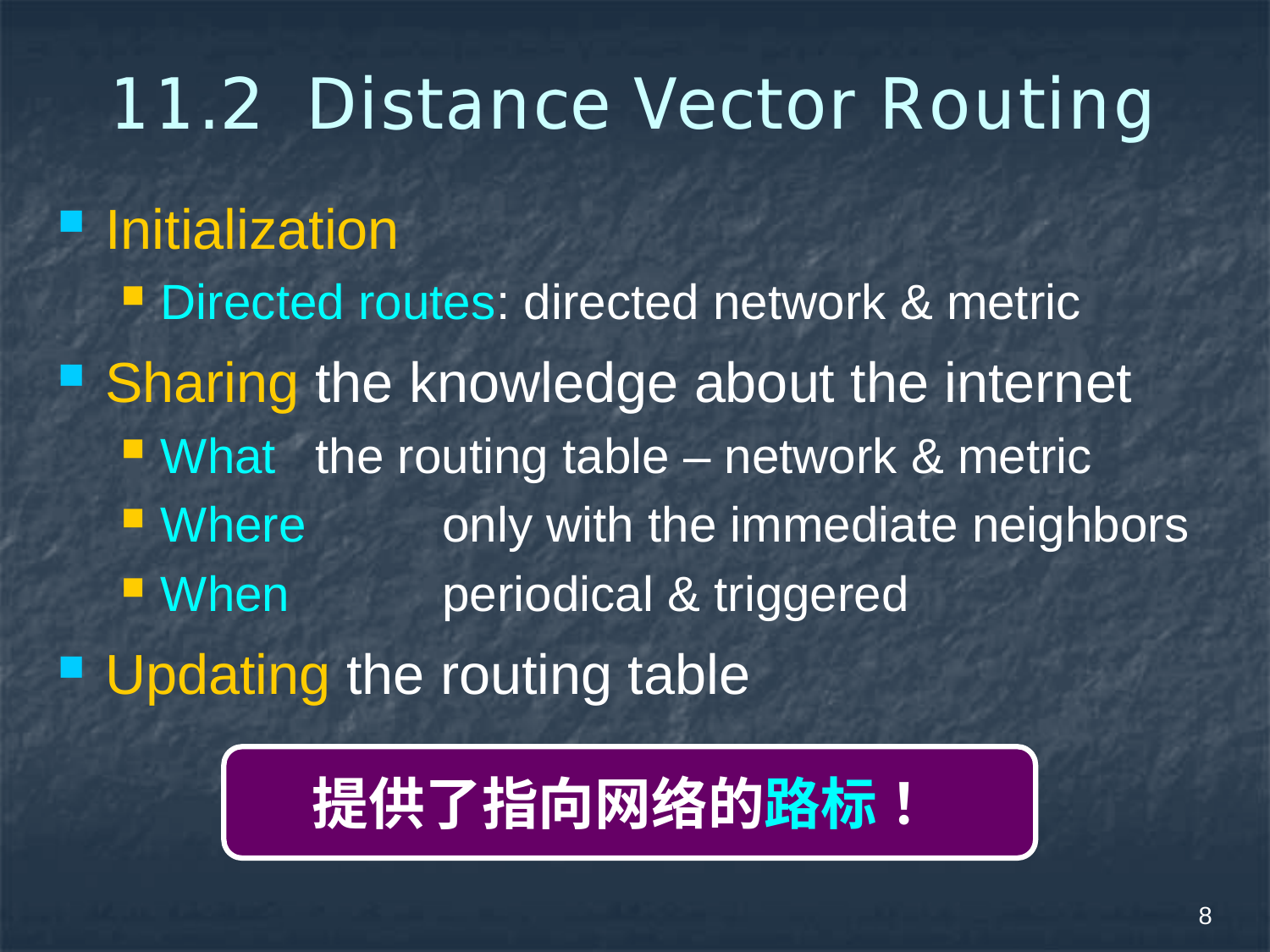

# 11.2  Distance Vector Routing
Initialization
Directed routes: directed network & metric
Sharing the knowledge about the internet
What	  the routing table – network & metric
Where	  only with the immediate neighbors
When	  periodical & triggered
Updating the routing table
提供了指向网络的路标 ！
8